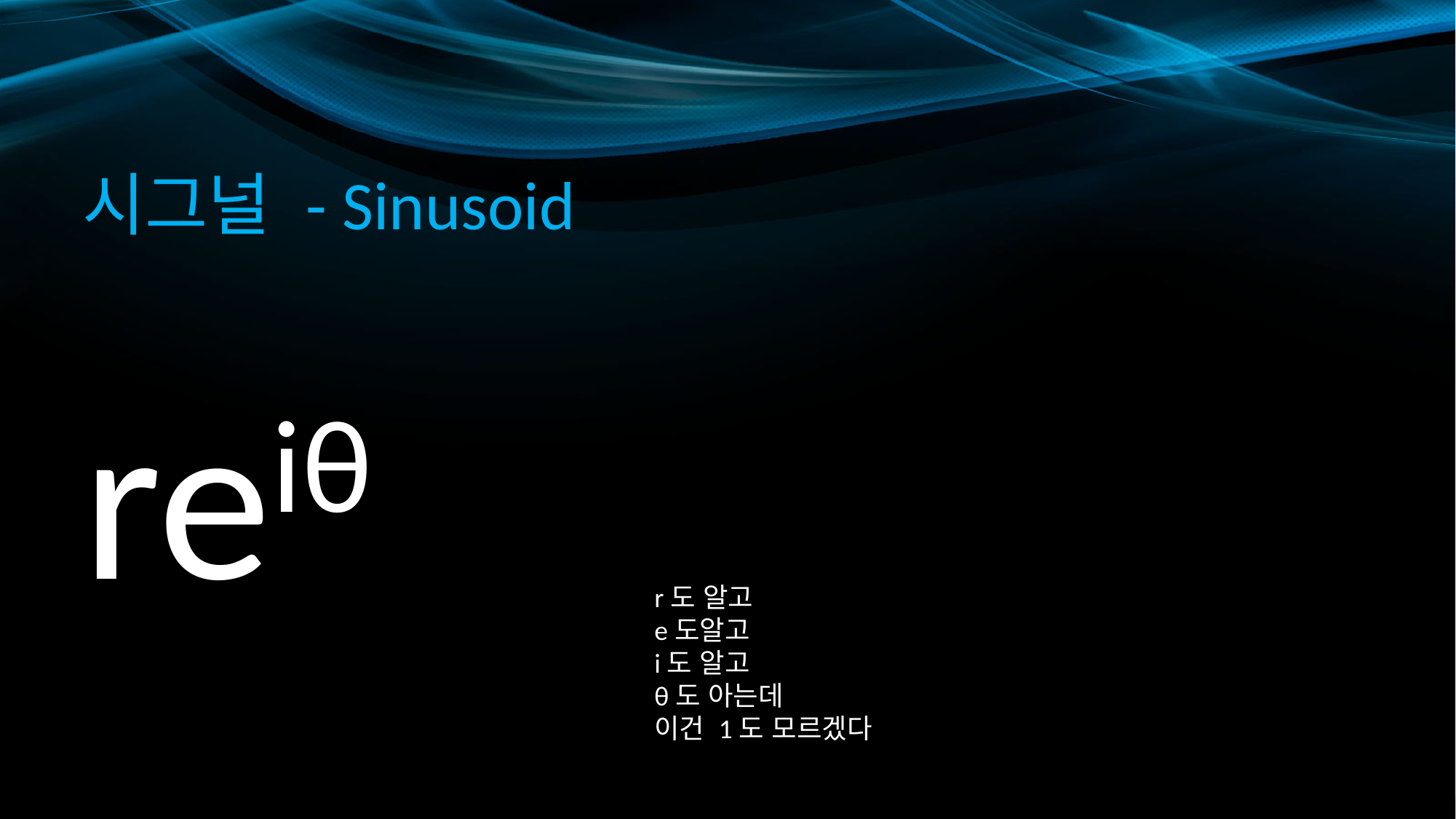

# 시그널 - Sinusoid
reiθ
r도 알고
e도알고
i도 알고
θ도 아는데
이건 1도 모르겠다